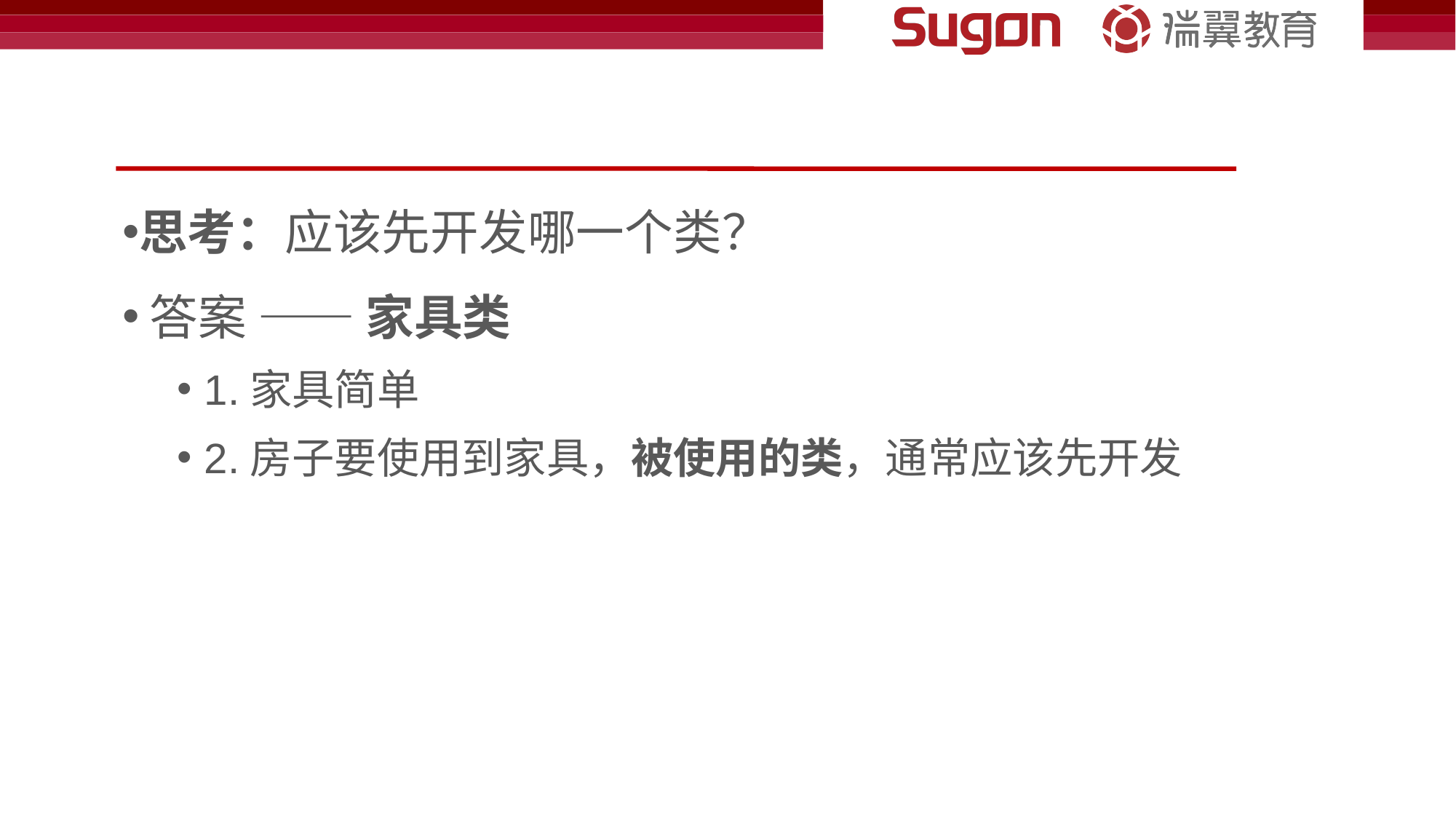

#
思考：应该先开发哪一个类？
答案 —— 家具类
1.家具简单
2.房子要使用到家具，被使用的类，通常应该先开发